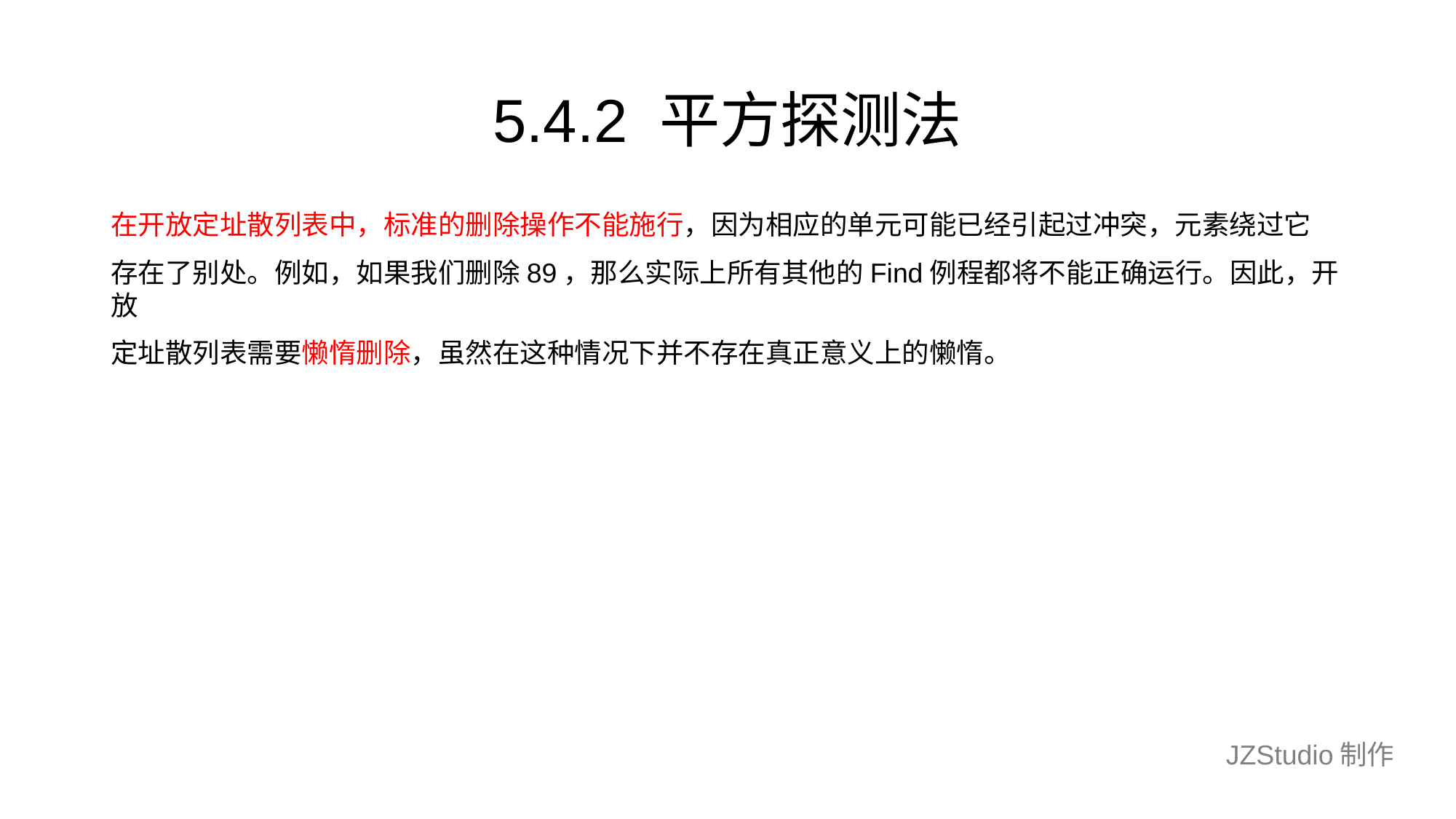

# 5.4.2 平方探测法
在开放定址散列表中，标准的删除操作不能施行，因为相应的单元可能已经引起过冲突，元素绕过它
存在了别处。例如，如果我们删除89，那么实际上所有其他的Find例程都将不能正确运行。因此，开放
定址散列表需要懒惰删除，虽然在这种情况下并不存在真正意义上的懒惰。